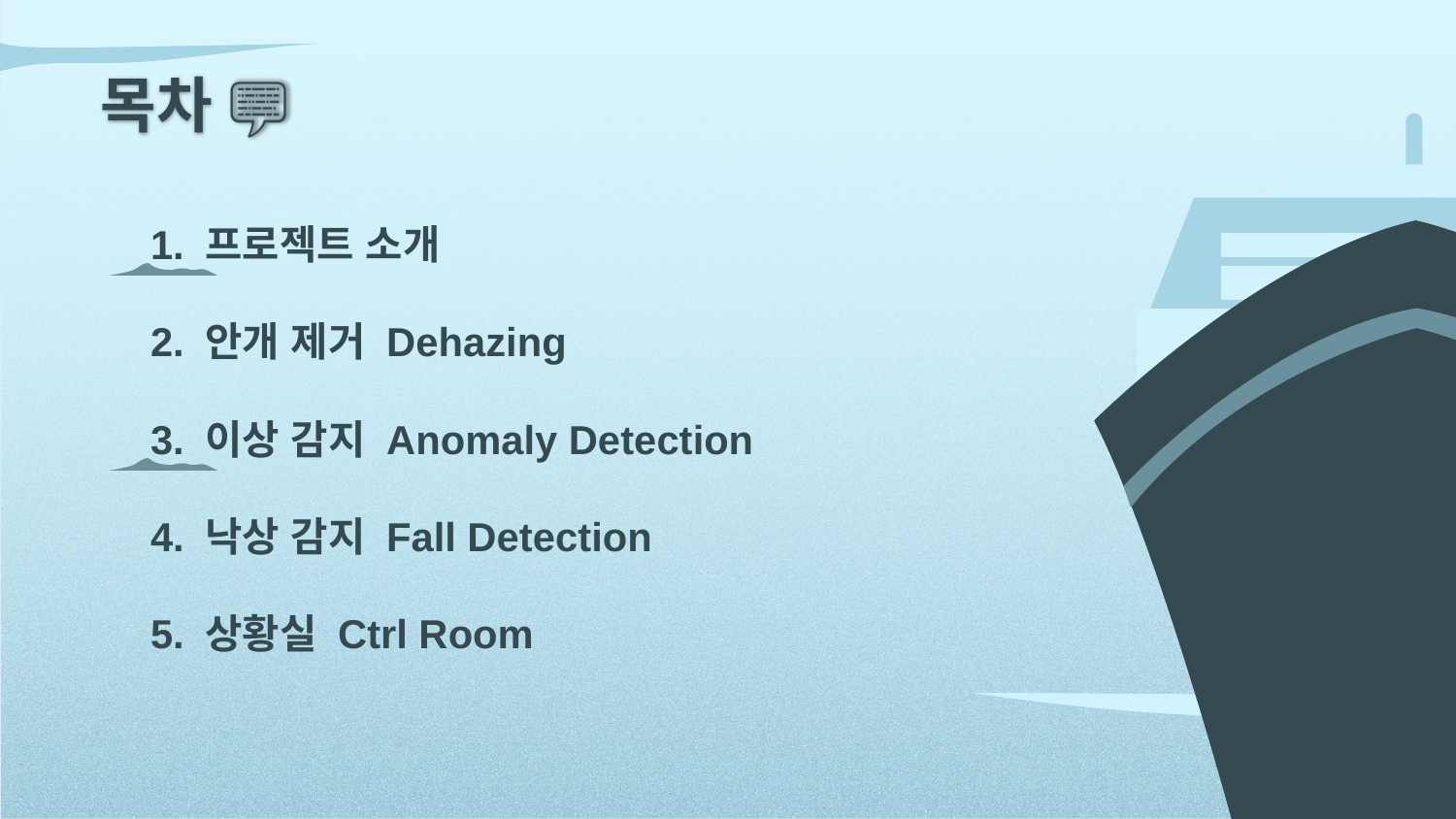

목차 💬

# 1. 프로젝트 소개

2. 안개 제거 Dehazing
3. 이상 감지 Anomaly Detection

4. 낙상 감지 Fall Detection
5. 상황실 Ctrl Room